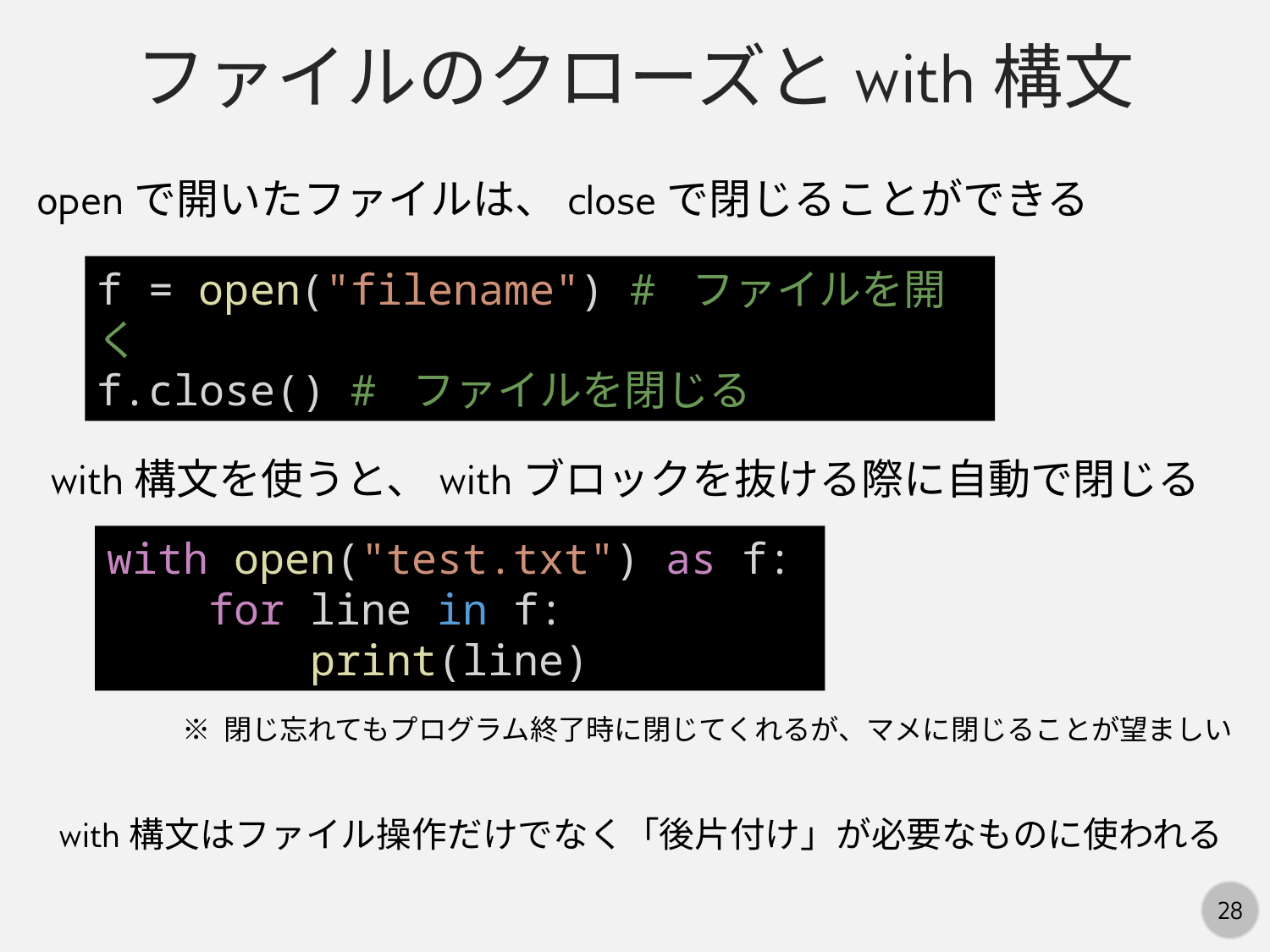

ファイルのクローズとwith構文
openで開いたファイルは、closeで閉じることができる
f = open("filename") # ファイルを開く
f.close() # ファイルを閉じる
with構文を使うと、withブロックを抜ける際に自動で閉じる
with open("test.txt") as f:
    for line in f:
        print(line)
※ 閉じ忘れてもプログラム終了時に閉じてくれるが、マメに閉じることが望ましい
with構文はファイル操作だけでなく「後片付け」が必要なものに使われる